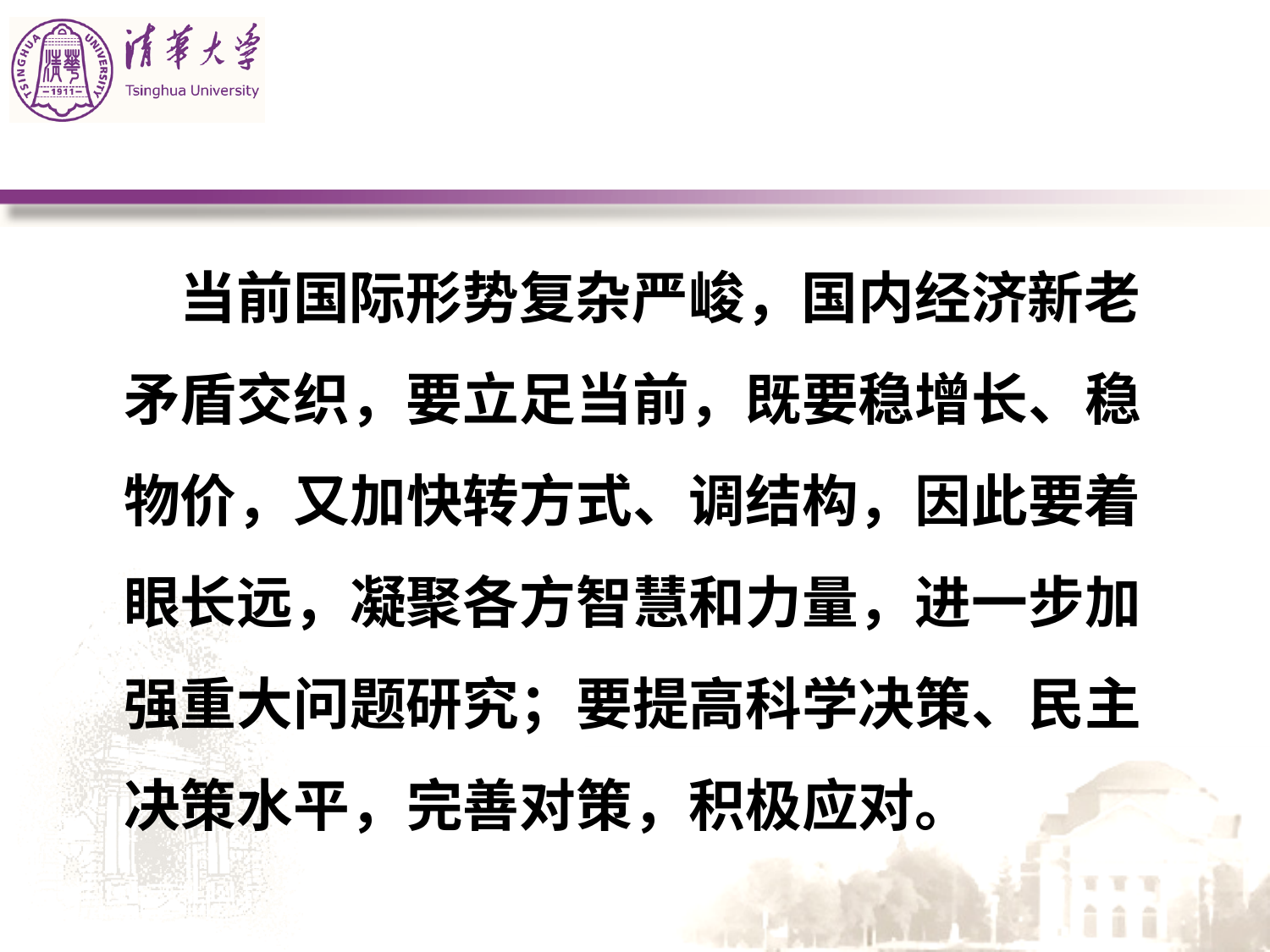

#
       当前国际形势复杂严峻，国内经济新老矛盾交织，要立足当前，既要稳增长、稳物价，又加快转方式、调结构，因此要着眼长远，凝聚各方智慧和力量，进一步加强重大问题研究；要提高科学决策、民主决策水平，完善对策，积极应对。